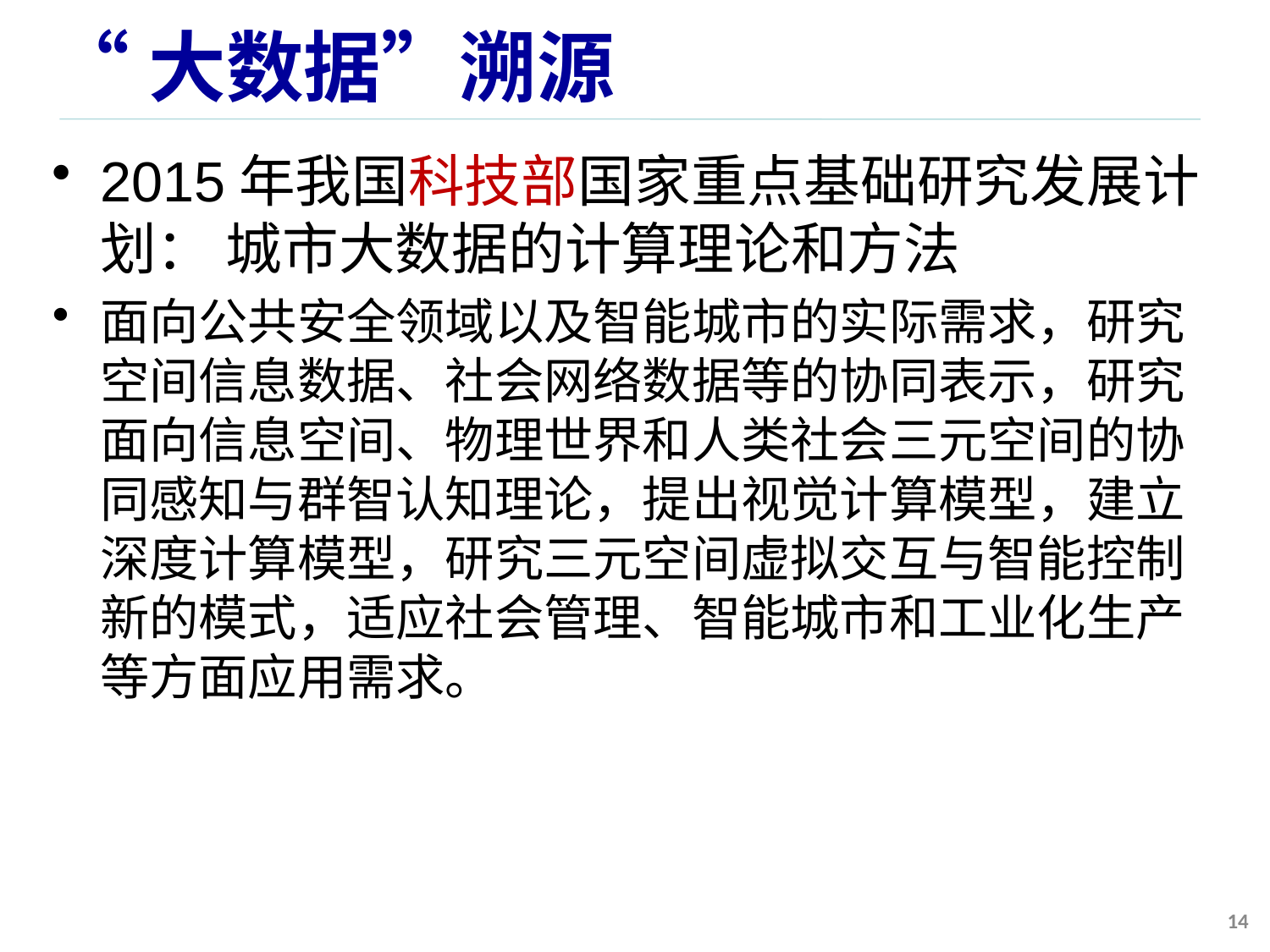

# “大数据”溯源
2015年我国科技部国家重点基础研究发展计划： 城市大数据的计算理论和方法
面向公共安全领域以及智能城市的实际需求，研究空间信息数据、社会网络数据等的协同表示，研究面向信息空间、物理世界和人类社会三元空间的协同感知与群智认知理论，提出视觉计算模型，建立深度计算模型，研究三元空间虚拟交互与智能控制新的模式，适应社会管理、智能城市和工业化生产等方面应用需求。

14